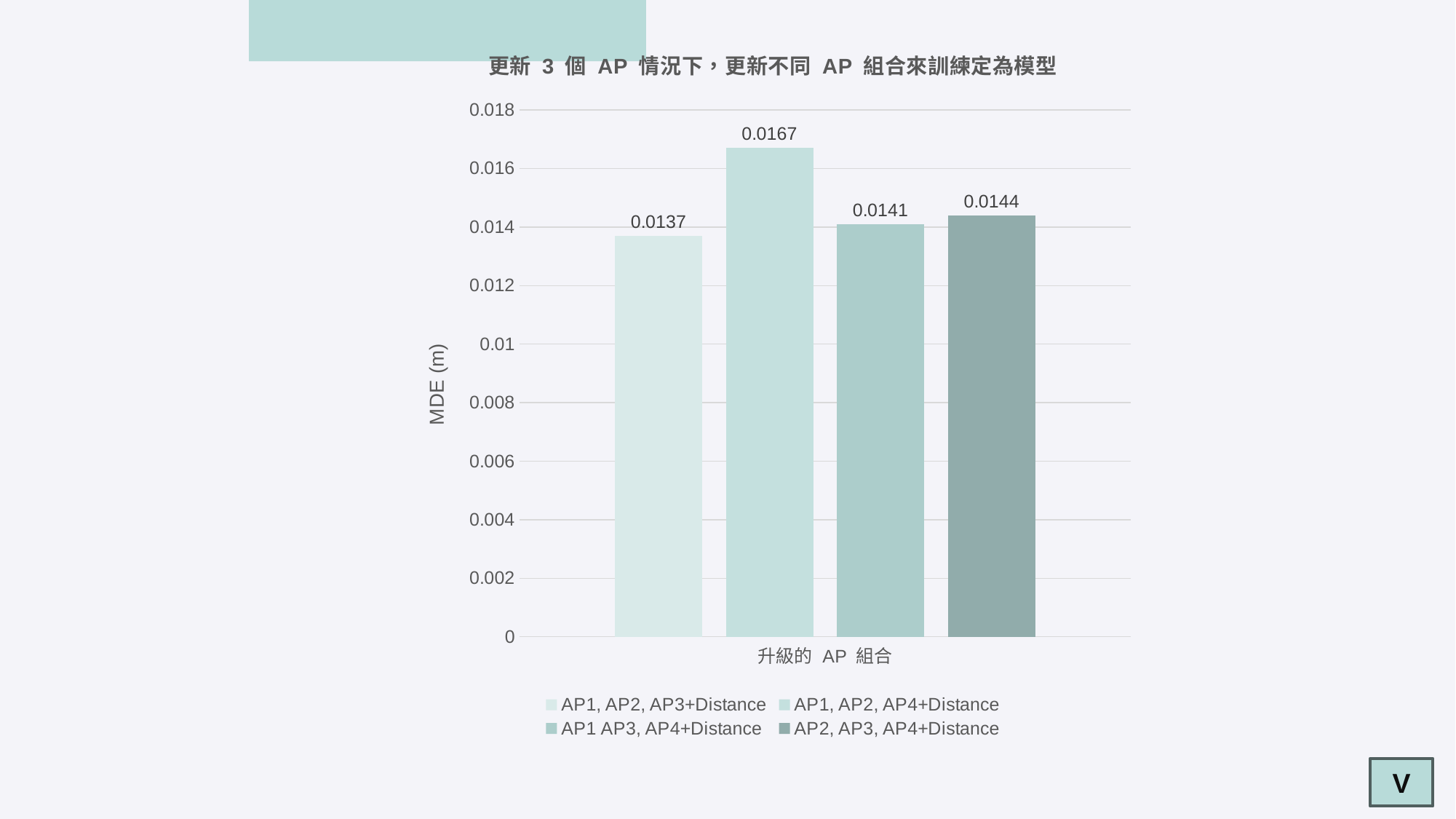

### Chart: 更新 3 個 AP 情況下，更新不同 AP 組合來訓練定為模型

| Category | AP1, AP2, AP3+Distance | AP1, AP2, AP4+Distance | AP1 AP3, AP4+Distance | AP2, AP3, AP4+Distance |
|---|---|---|---|---|
| 升級的 AP 組合 | 0.0137 | 0.0167 | 0.0141 | 0.0144 |
V